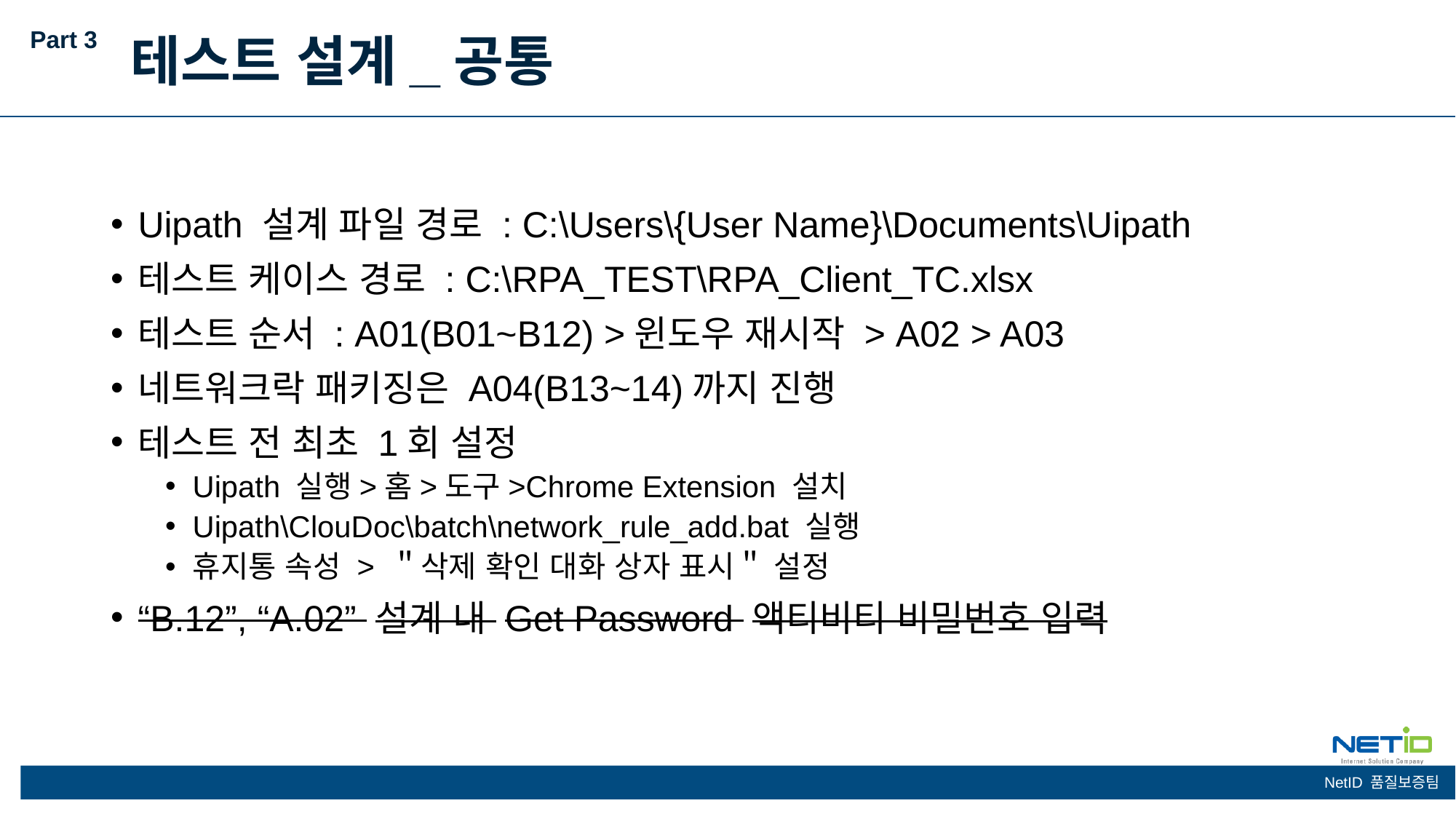

Part 3
테스트 설계_공통

Uipath 설계 파일 경로 : C:\Users\{User Name}\Documents\Uipath
테스트 케이스 경로 : C:\RPA_TEST\RPA_Client_TC.xlsx
테스트 순서 : A01(B01~B12) >윈도우 재시작 > A02 > A03
네트워크락 패키징은 A04(B13~14)까지 진행
테스트 전 최초 1회 설정
Uipath 실행>홈>도구>Chrome Extension 설치
Uipath\ClouDoc\batch\network_rule_add.bat 실행
휴지통 속성 > ＂삭제 확인 대화 상자 표시＂ 설정
“B.12”, “A.02” 설계 내 Get Password 액티비티 비밀번호 입력